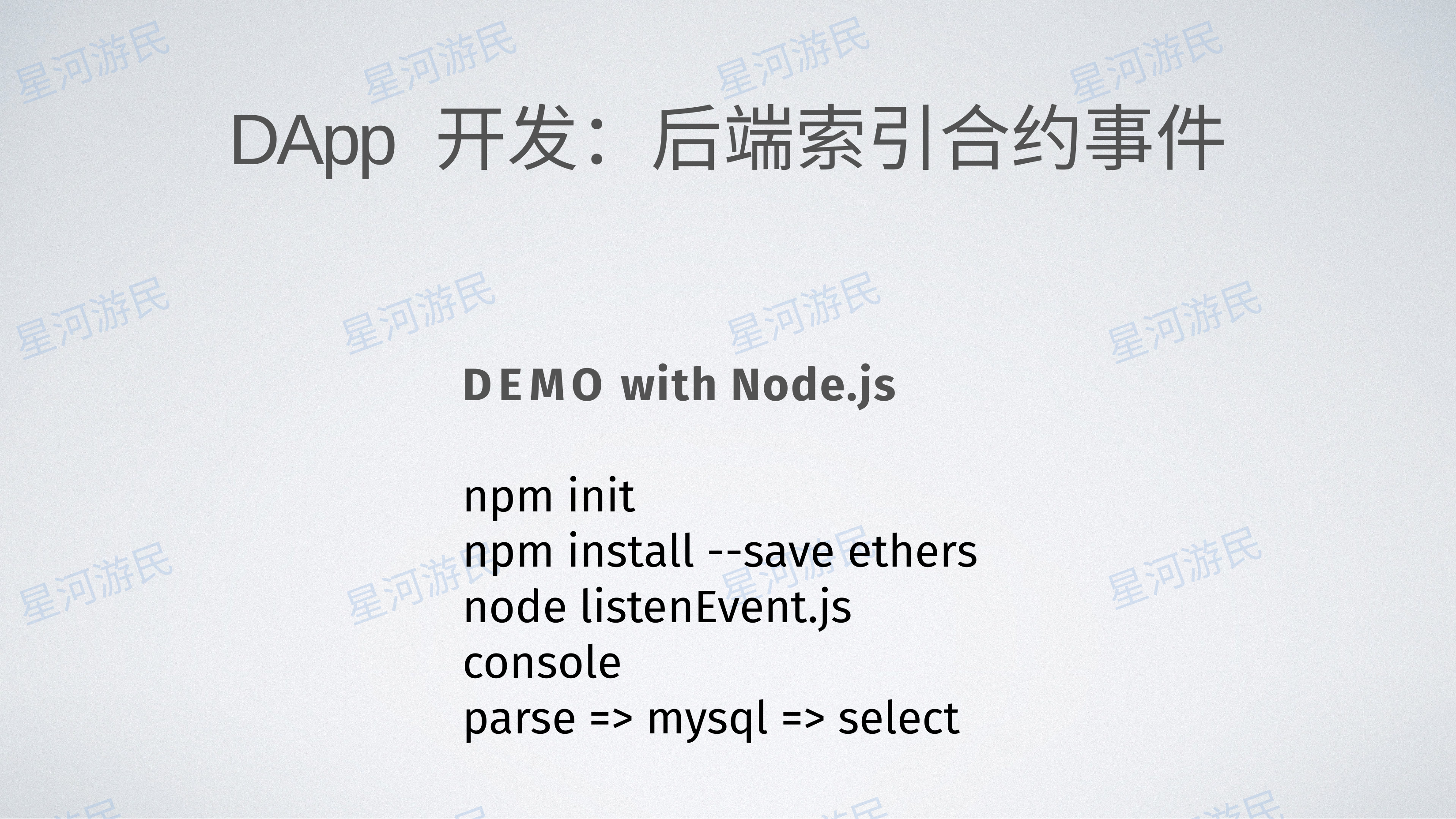

# DApp 开发：后端索引合约事件
DEMO with Node.js

npm init
npm install --save ethers
node listenEvent.js
console
parse => mysql => select